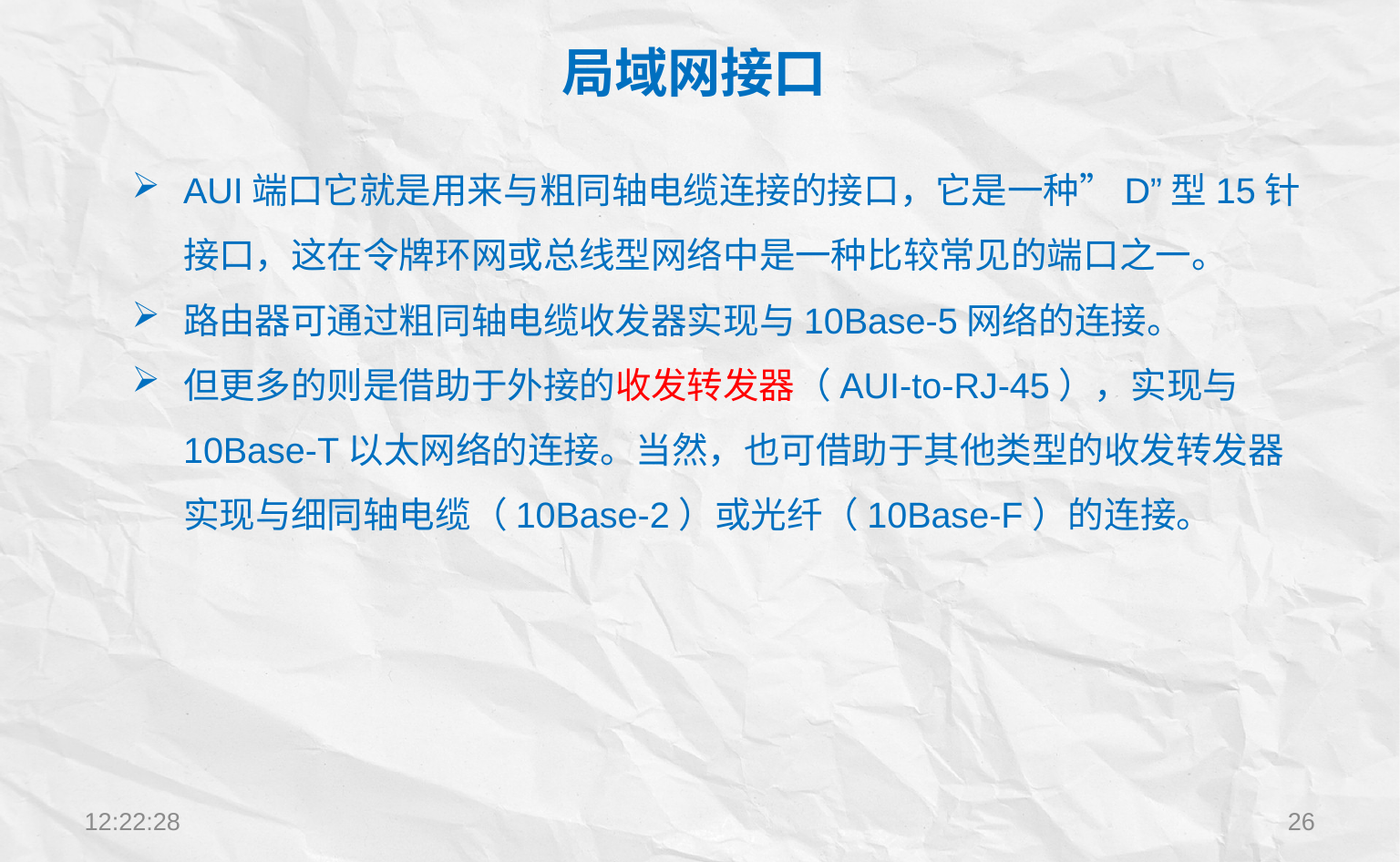

局域网接口
AUI端口它就是用来与粗同轴电缆连接的接口，它是一种”D”型15针接口，这在令牌环网或总线型网络中是一种比较常见的端口之一。
路由器可通过粗同轴电缆收发器实现与10Base-5网络的连接。
但更多的则是借助于外接的收发转发器（AUI-to-RJ-45），实现与10Base-T以太网络的连接。当然，也可借助于其他类型的收发转发器实现与细同轴电缆（10Base-2）或光纤（10Base-F）的连接。

12:22:28
26